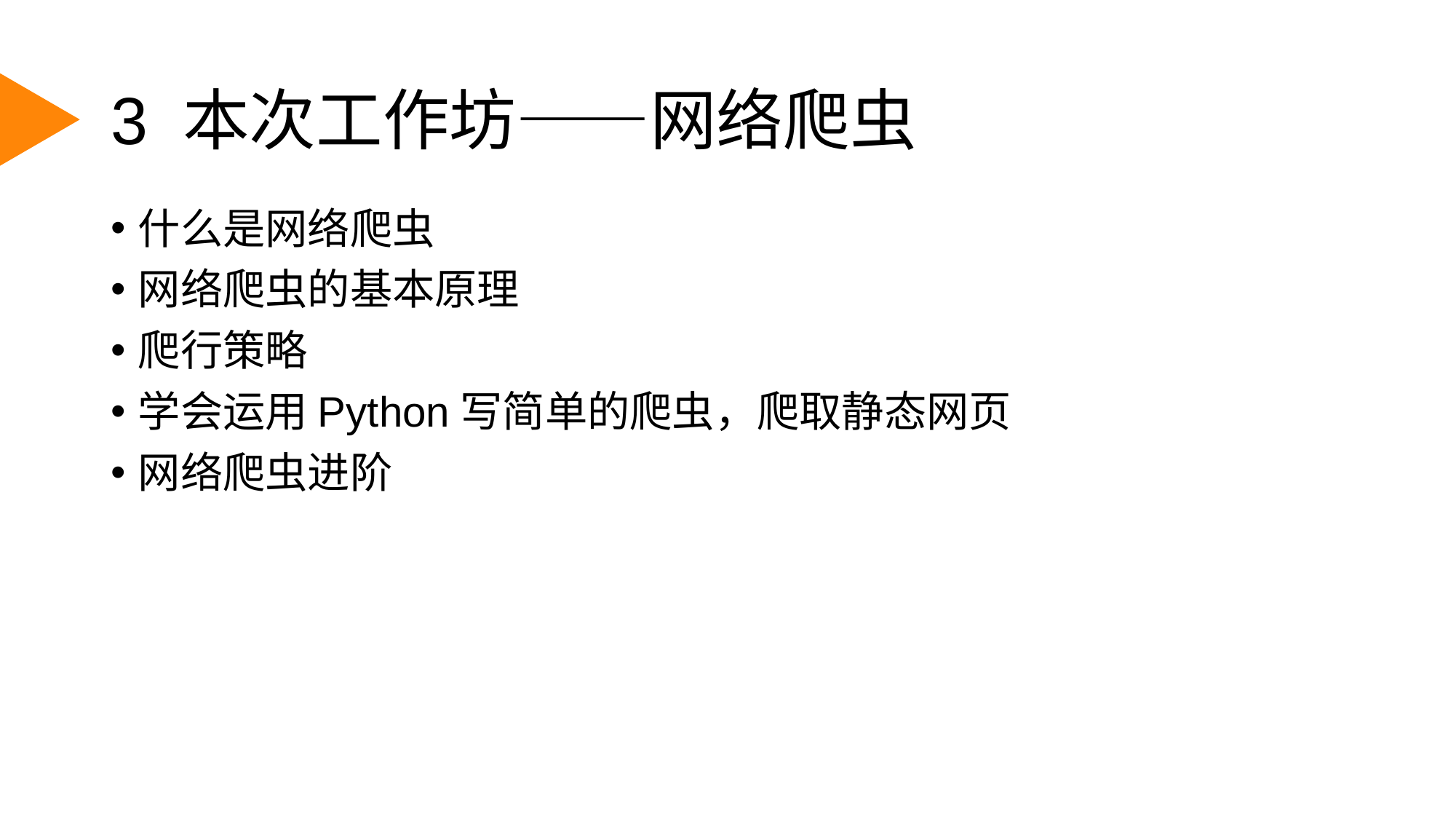

# 3 本次工作坊——网络爬虫

什么是网络爬虫
网络爬虫的基本原理
爬行策略
学会运用Python写简单的爬虫，爬取静态网页
网络爬虫进阶